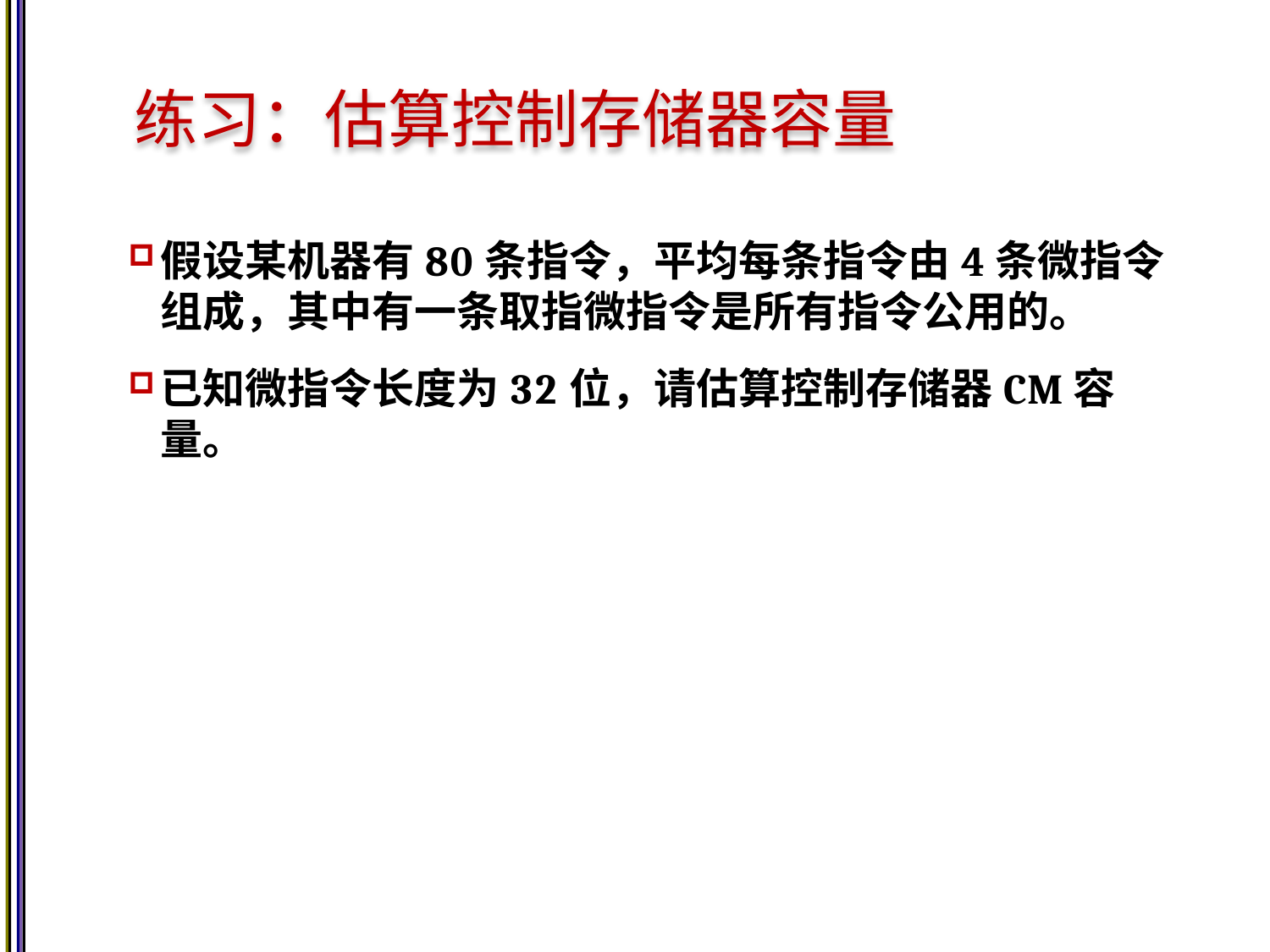

# 练习：估算控制存储器容量
假设某机器有80条指令，平均每条指令由4条微指令组成，其中有一条取指微指令是所有指令公用的。
已知微指令长度为32位，请估算控制存储器CM容量。
126